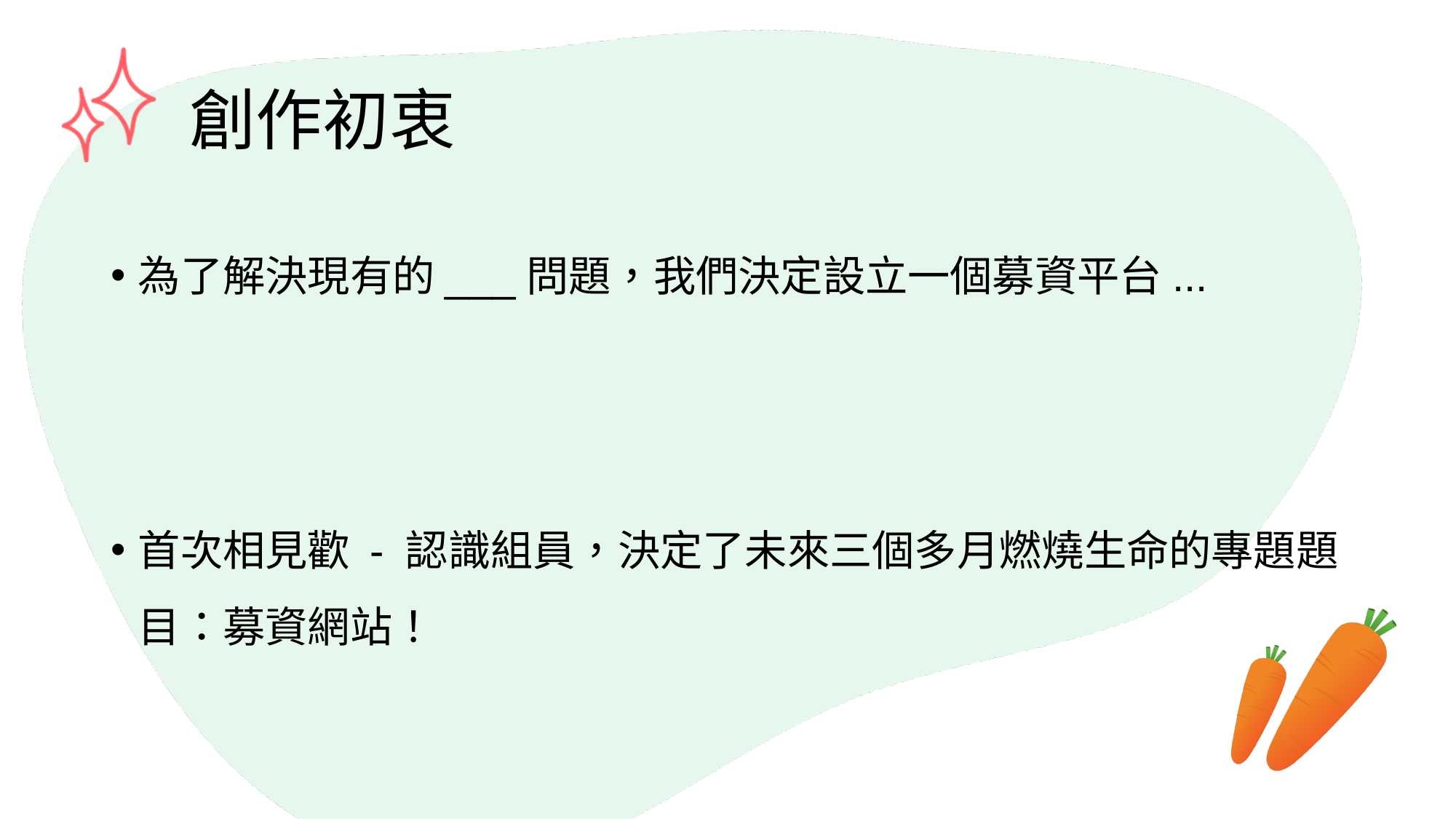

# 創作初衷
為了解決現有的___問題，我們決定設立一個募資平台...

首次相見歡 - 認識組員，決定了未來三個多月燃燒生命的專題題目：募資網站！